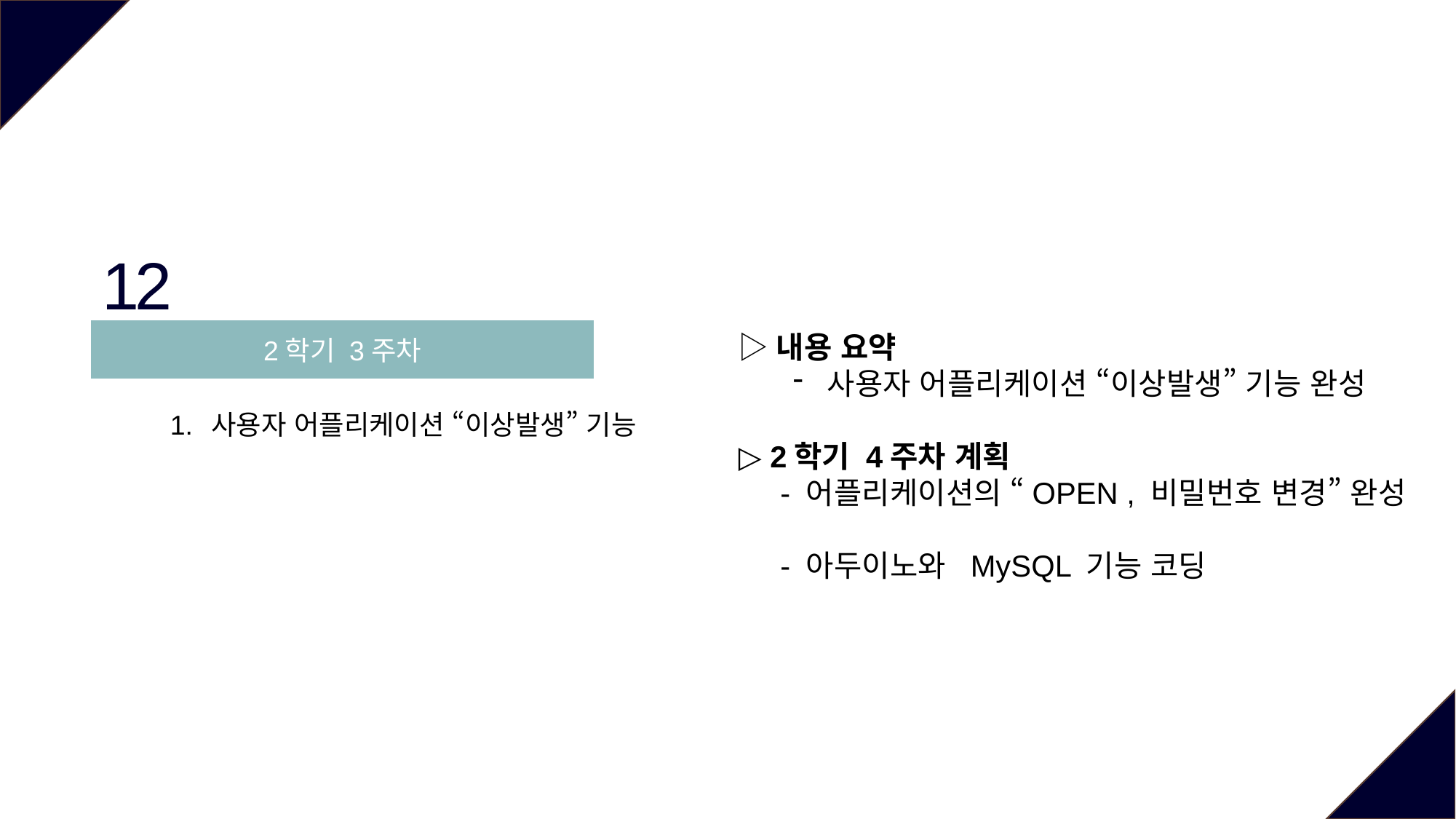

12
2학기 3주차
▷내용 요약
사용자 어플리케이션 “이상발생” 기능 완성

▷ 2학기 4주차 계획
     - 어플리케이션의 “OPEN , 비밀번호 변경” 완성
     - 아두이노와  MySQL 기능 코딩
사용자 어플리케이션 “이상발생” 기능